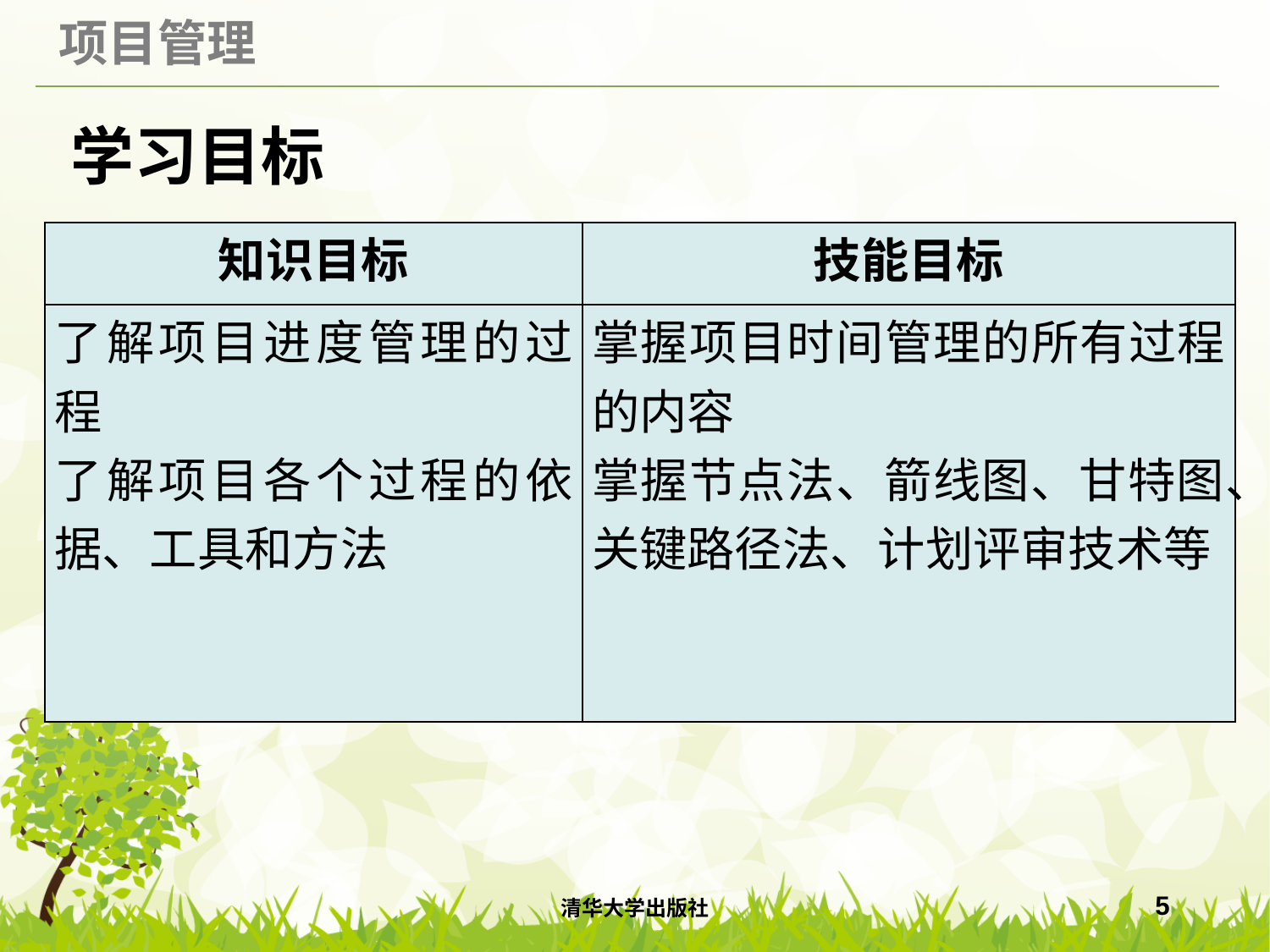

# 学习目标
| 知识目标 | 技能目标 |
| --- | --- |
| 了解项目进度管理的过程 了解项目各个过程的依据、工具和方法 | 掌握项目时间管理的所有过程的内容 掌握节点法、箭线图、甘特图、关键路径法、计划评审技术等 |
清华大学出版社
5